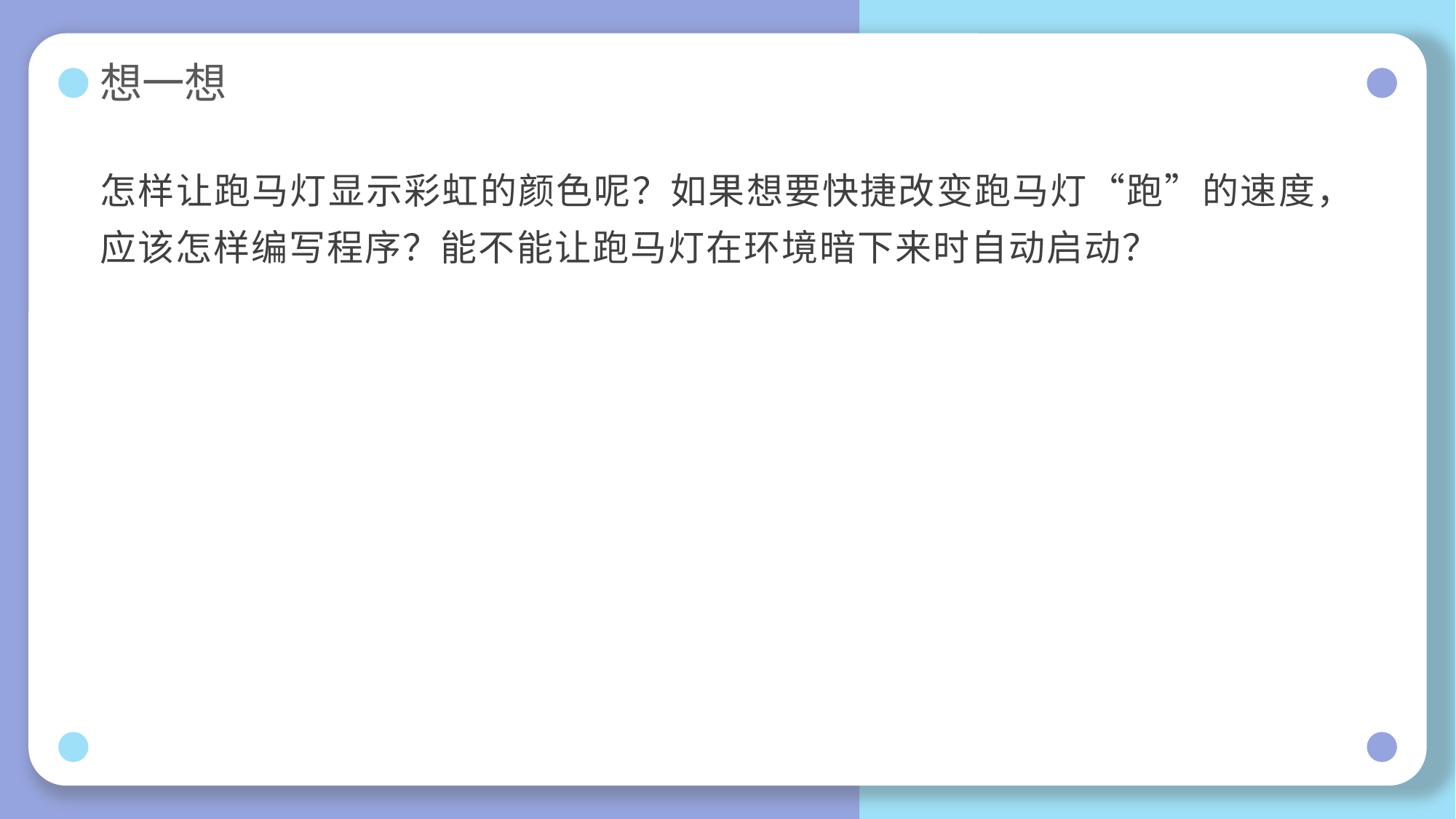

# 想一想
怎样让跑马灯显示彩虹的颜色呢？如果想要快捷改变跑马灯“跑”的速度，应该怎样编写程序？能不能让跑马灯在环境暗下来时自动启动？